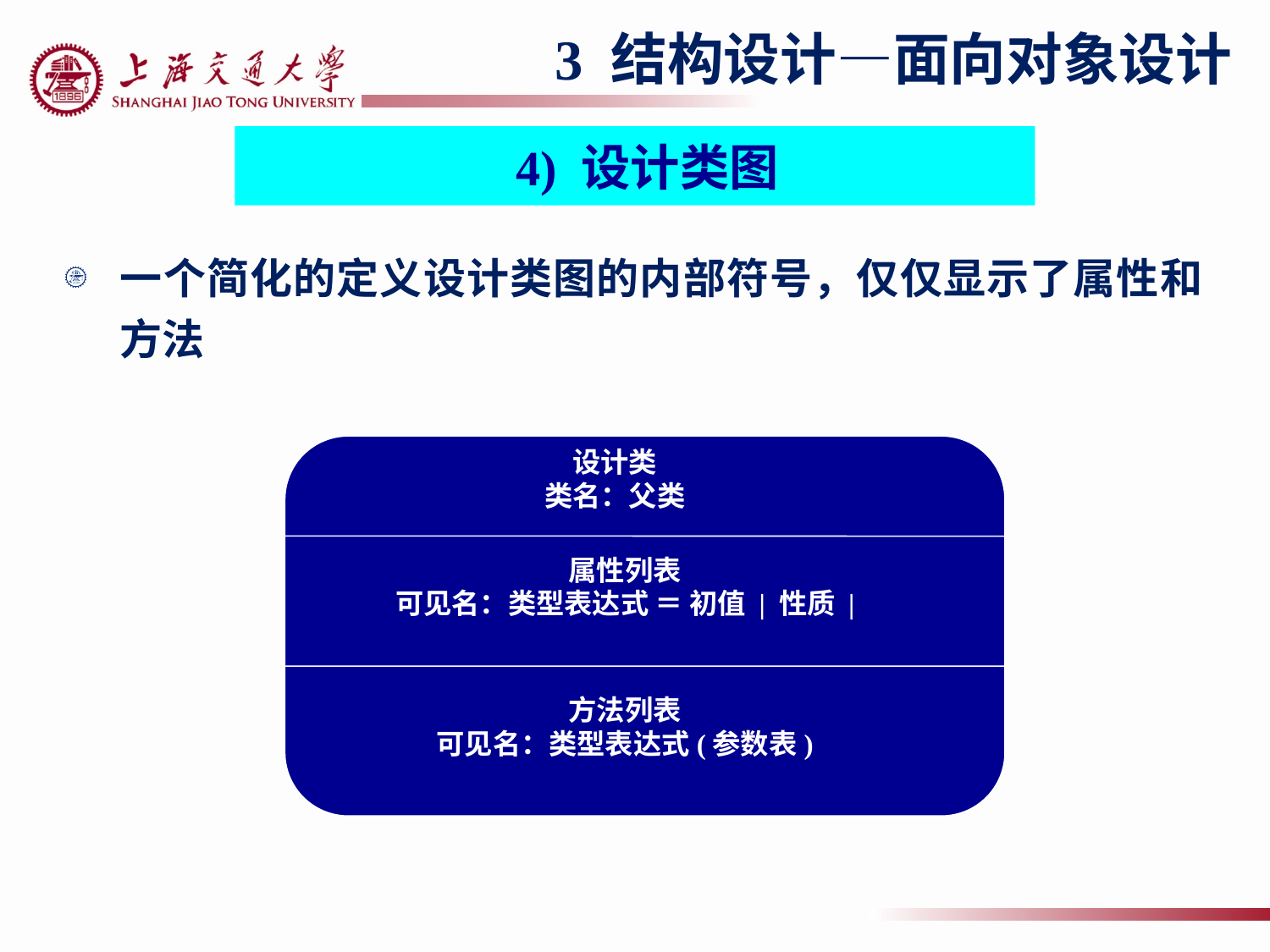

3 结构设计—面向对象设计
  4) 设计类图

一个简化的定义设计类图的内部符号，仅仅显示了属性和方法

设计类
类名：父类

属性列表
可见名：类型表达式 ＝ 初值 | 性质 |

方法列表
可见名：类型表达式(参数表)